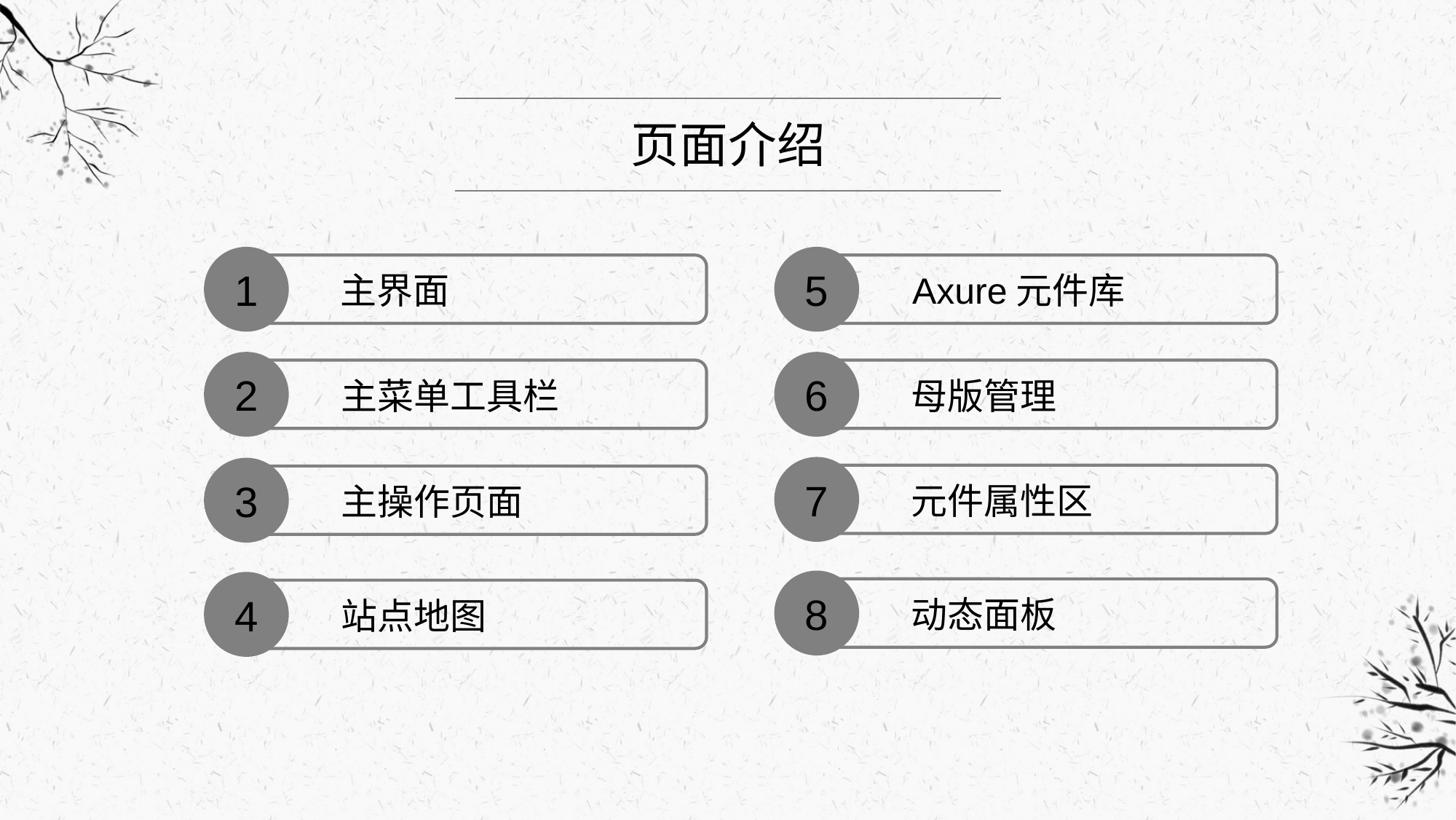

页面介绍
1

主界面
5

Axure元件库
2

主菜单工具栏
6

母版管理
7

元件属性区
3

主操作页面
8

动态面板
4

站点地图